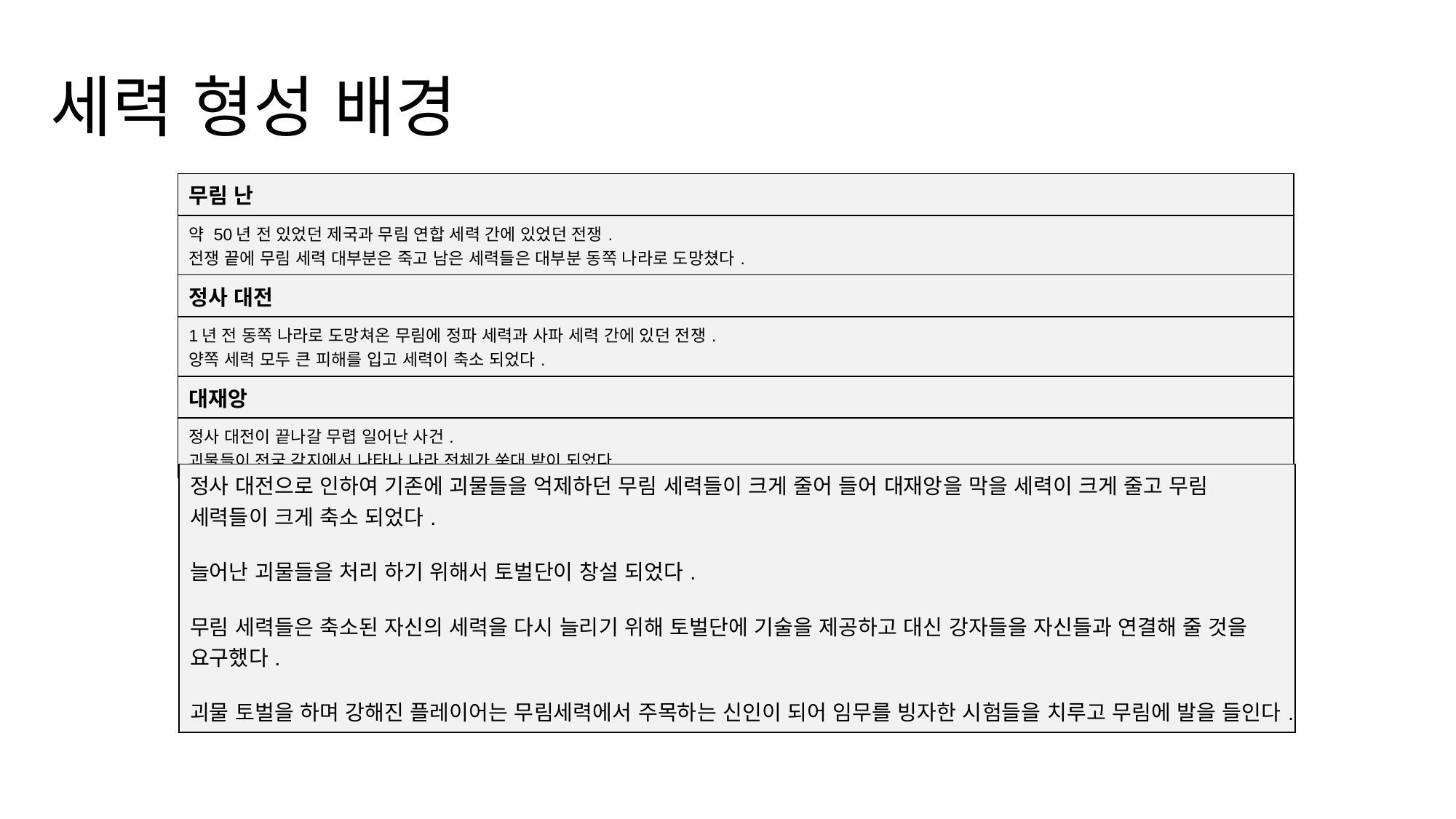

# 세력 형성 배경
| 무림 난 |
| --- |
| 약 50년 전 있었던 제국과 무림 연합 세력 간에 있었던 전쟁. 전쟁 끝에 무림 세력 대부분은 죽고 남은 세력들은 대부분 동쪽 나라로 도망쳤다. |
| 정사 대전 |
| 1년 전 동쪽 나라로 도망쳐온 무림에 정파 세력과 사파 세력 간에 있던 전쟁. 양쪽 세력 모두 큰 피해를 입고 세력이 축소 되었다. |
| 대재앙 |
| 정사 대전이 끝나갈 무렵 일어난 사건. 괴물들이 전국 각지에서 나타나 나라 전체가 쑥대 밭이 되었다. |
| 정사 대전으로 인하여 기존에 괴물들을 억제하던 무림 세력들이 크게 줄어 들어 대재앙을 막을 세력이 크게 줄고 무림 세력들이 크게 축소 되었다. 늘어난 괴물들을 처리 하기 위해서 토벌단이 창설 되었다. 무림 세력들은 축소된 자신의 세력을 다시 늘리기 위해 토벌단에 기술을 제공하고 대신 강자들을 자신들과 연결해 줄 것을 요구했다. 괴물 토벌을 하며 강해진 플레이어는 무림세력에서 주목하는 신인이 되어 임무를 빙자한 시험들을 치루고 무림에 발을 들인다. |
| --- |